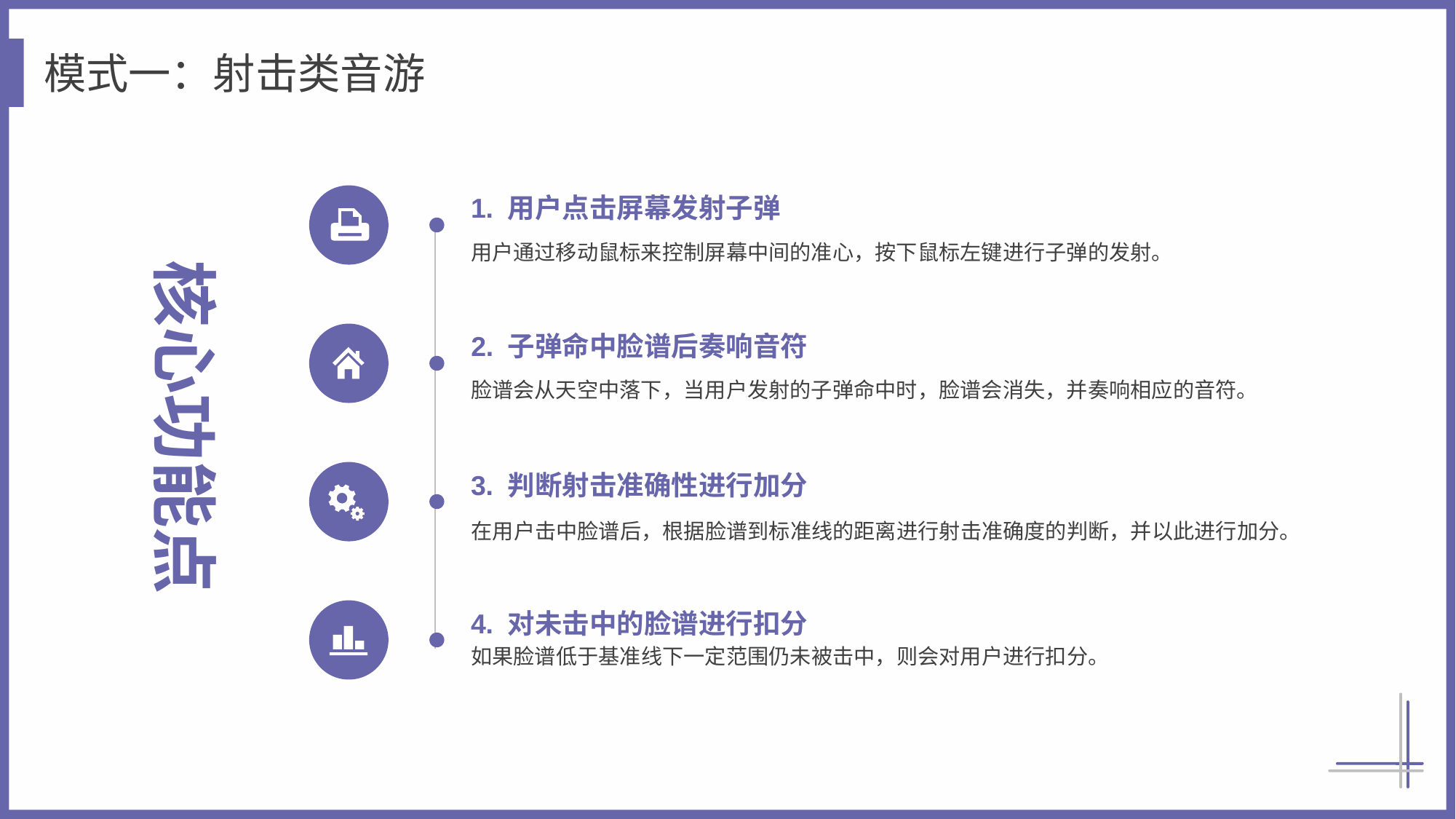

模式一：射击类音游

1. 用户点击屏幕发射子弹
用户通过移动鼠标来控制屏幕中间的准心，按下鼠标左键进行子弹的发射。

核心功能点

2. 子弹命中脸谱后奏响音符
脸谱会从天空中落下，当用户发射的子弹命中时，脸谱会消失，并奏响相应的音符。

3. 判断射击准确性进行加分
在用户击中脸谱后，根据脸谱到标准线的距离进行射击准确度的判断，并以此进行加分。

4. 对未击中的脸谱进行扣分
如果脸谱低于基准线下一定范围仍未被击中，则会对用户进行扣分。